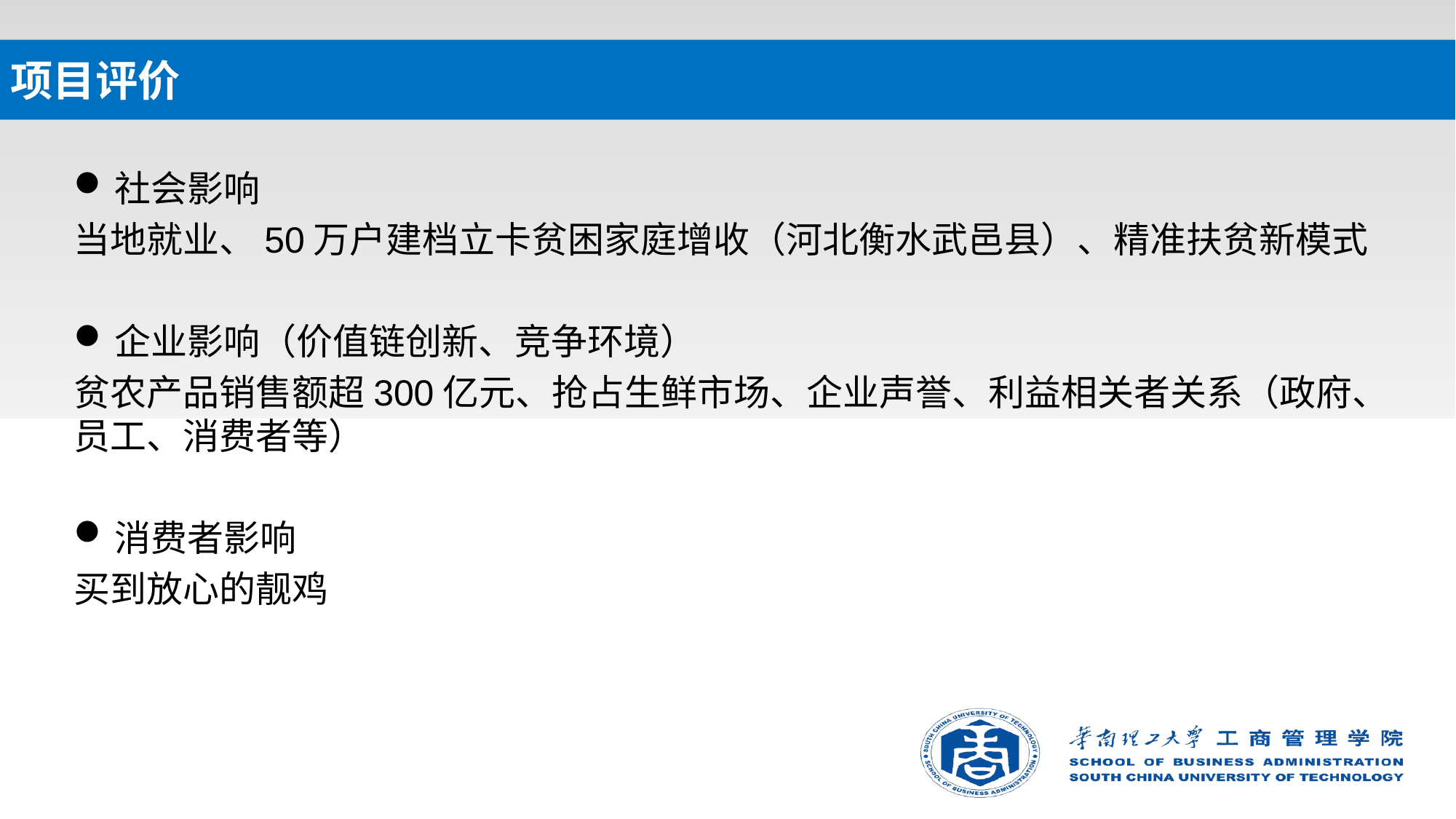

# 项目评价
社会影响
当地就业、50万户建档立卡贫困家庭增收（河北衡水武邑县）、精准扶贫新模式

企业影响（价值链创新、竞争环境）
贫农产品销售额超300亿元、抢占生鲜市场、企业声誉、利益相关者关系（政府、员工、消费者等）

消费者影响
买到放心的靓鸡